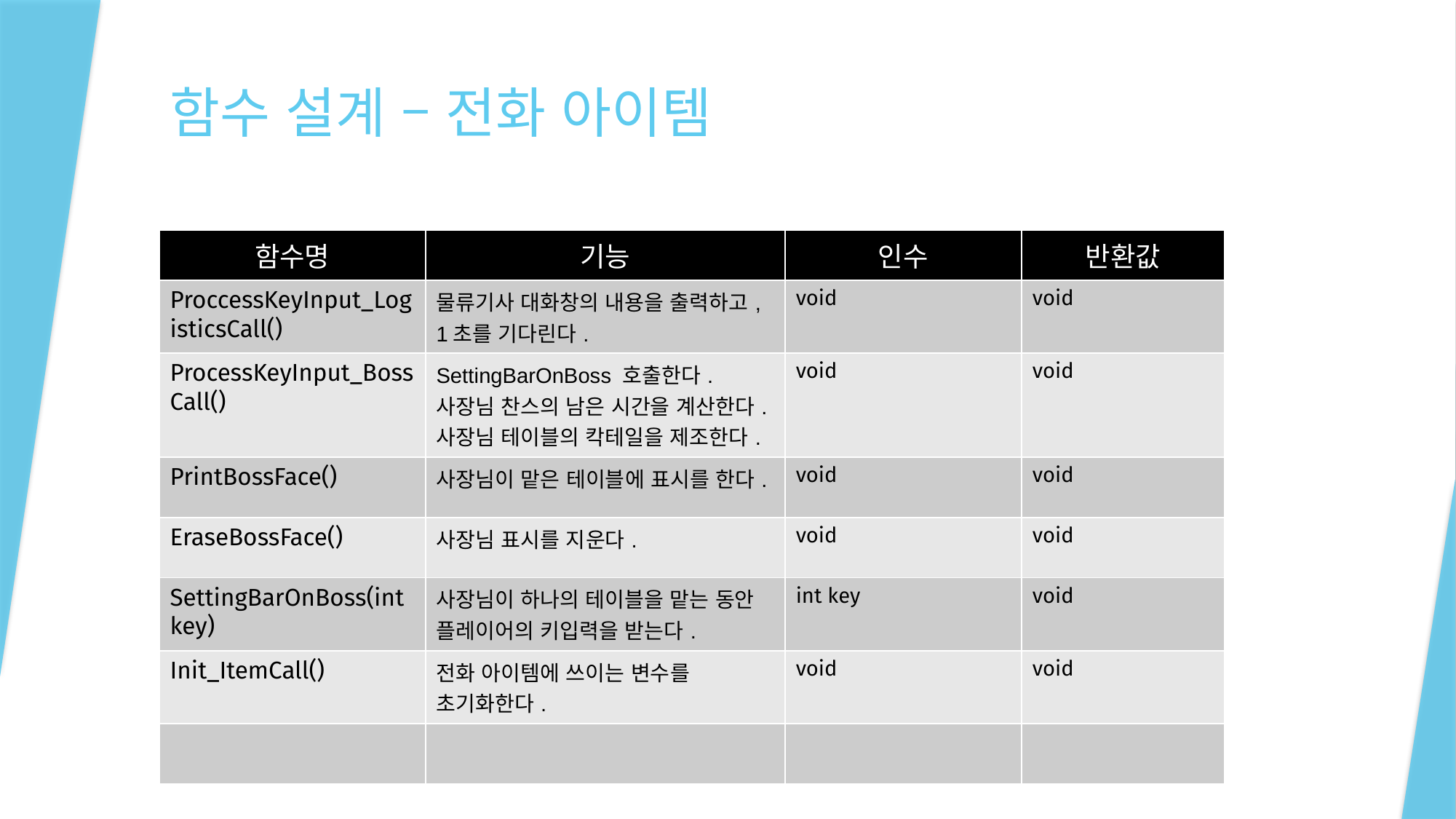

# 함수 설계 – 전화 아이템
| 함수명 | 기능 | 인수 | 반환값 |
| --- | --- | --- | --- |
| ProccessKeyInput\_LogisticsCall() | 물류기사 대화창의 내용을 출력하고, 1초를 기다린다. | void | void |
| ProcessKeyInput\_BossCall() | SettingBarOnBoss 호출한다. 사장님 찬스의 남은 시간을 계산한다. 사장님 테이블의 칵테일을 제조한다. | void | void |
| PrintBossFace() | 사장님이 맡은 테이블에 표시를 한다. | void | void |
| EraseBossFace() | 사장님 표시를 지운다. | void | void |
| SettingBarOnBoss(int key) | 사장님이 하나의 테이블을 맡는 동안 플레이어의 키입력을 받는다. | int key | void |
| Init\_ItemCall() | 전화 아이템에 쓰이는 변수를 초기화한다. | void | void |
|  |  |  |  |